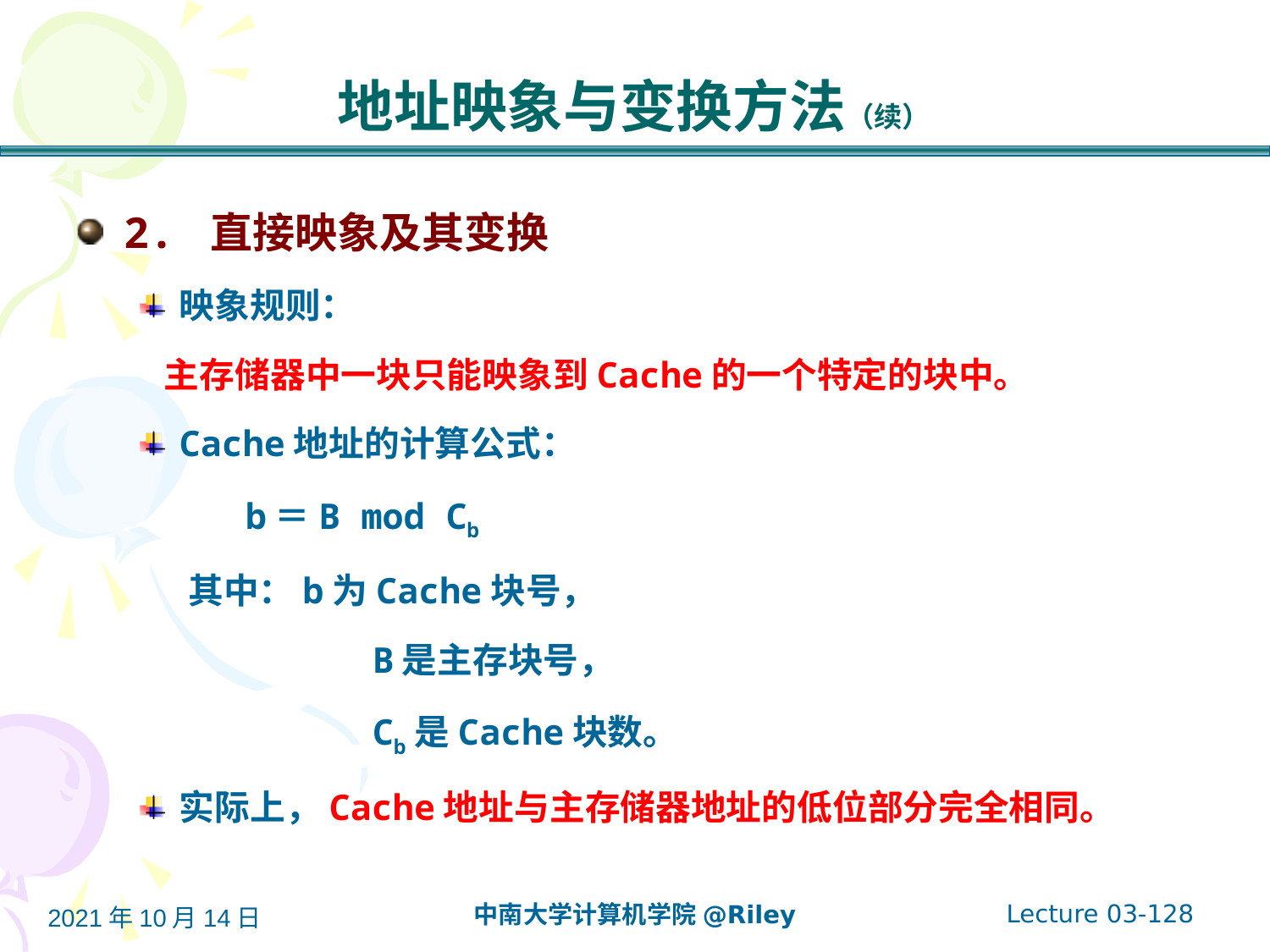

# 地址映象与变换方法（续）
2. 直接映象及其变换
映象规则：
  主存储器中一块只能映象到Cache的一个特定的块中。
Cache地址的计算公式：
     b＝B mod Cb
     其中：b为Cache块号，
           B是主存块号，
           Cb是Cache块数。
实际上，Cache地址与主存储器地址的低位部分完全相同。
Lecture 03-128
中南大学计算机学院@Riley
2021年10月14日